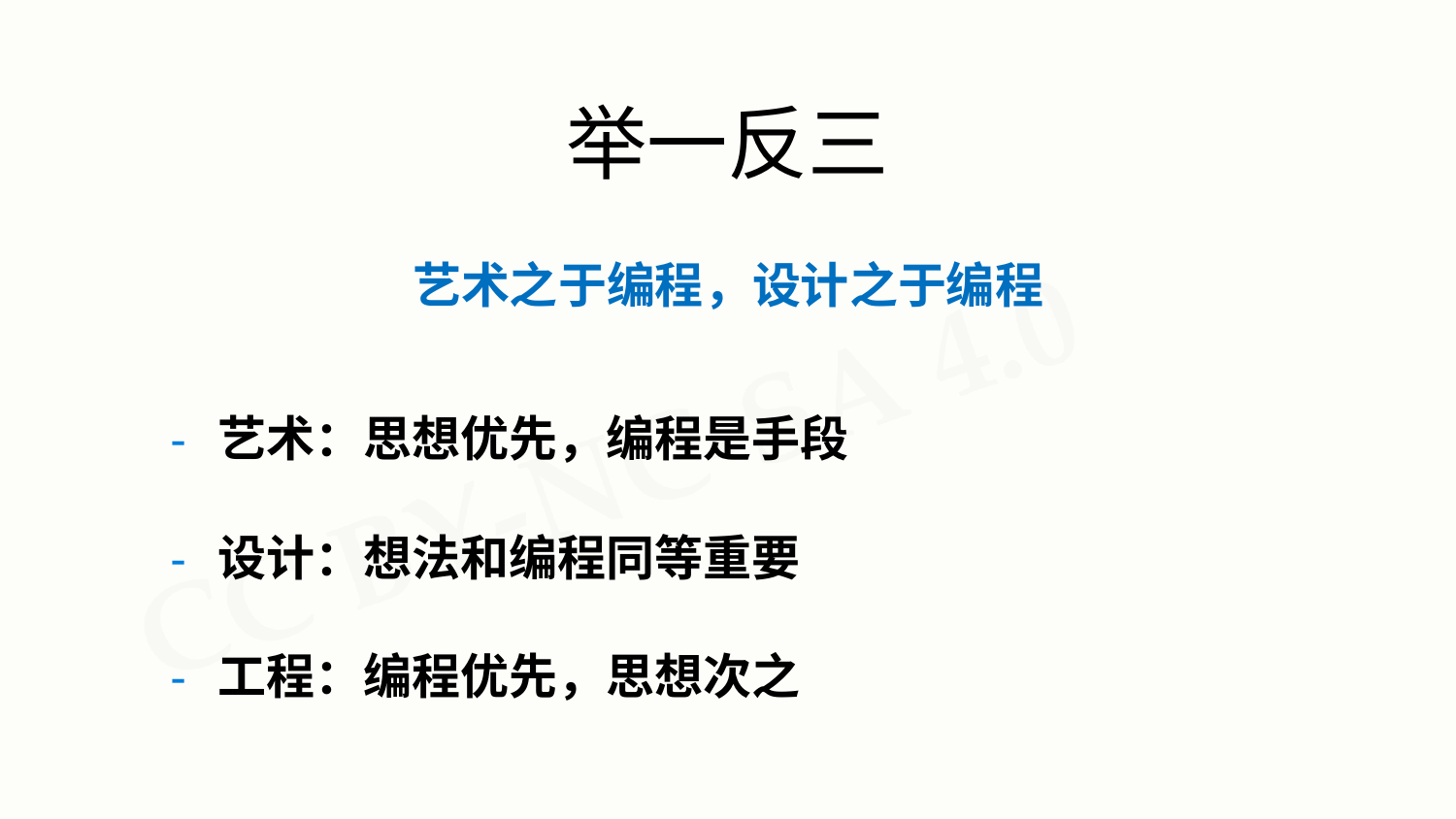

# 举一反三
艺术之于编程，设计之于编程

- 艺术：思想优先，编程是手段

- 设计：想法和编程同等重要

- 工程：编程优先，思想次之